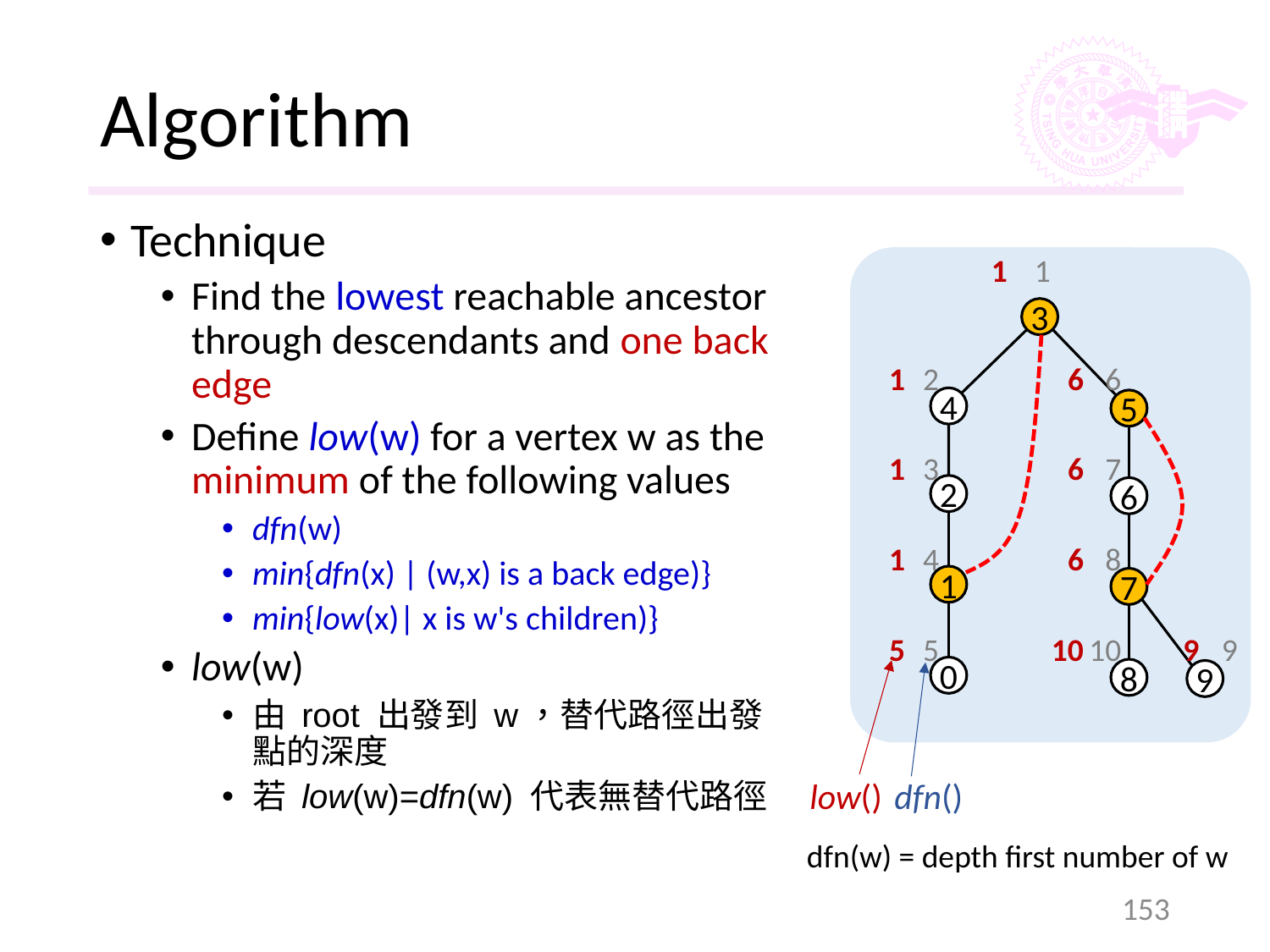

# Algorithm
Technique
Find the lowest reachable ancestor through descendants and one back edge
Define low(w) for a vertex w as the minimum of the following values
dfn(w)
min{dfn(x) | (w,x) is a back edge)}
min{low(x)| x is w's children)}
low(w)
由 root 出發到 w，替代路徑出發點的深度
若 low(w)=dfn(w) 代表無替代路徑
1
1

3

1
2
6
6
4
5

1
3
6
7
2
6
1
4
6
8
1
7
5
5
10
10
9
9
0
8
9
low()
dfn()
dfn(w) = depth first number of w
153